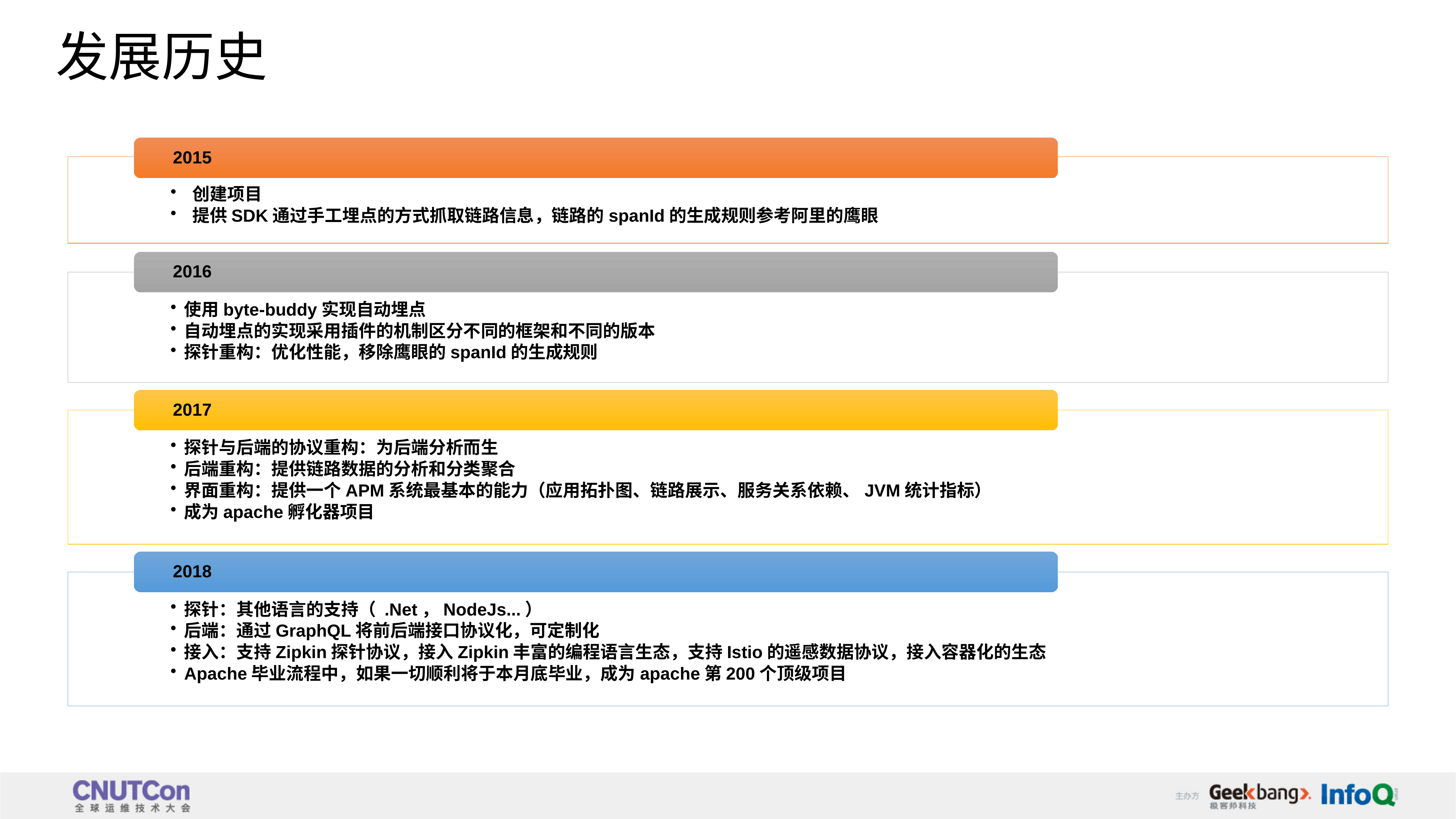

# 发展历史
 创建项目
 提供SDK通过手工埋点的方式抓取链路信息，链路的spanId的生成规则参考阿里的鹰眼
2015
使用byte-buddy实现自动埋点
自动埋点的实现采用插件的机制区分不同的框架和不同的版本
探针重构：优化性能，移除鹰眼的spanId的生成规则
2016
探针与后端的协议重构：为后端分析而生
后端重构：提供链路数据的分析和分类聚合
界面重构：提供一个APM系统最基本的能力（应用拓扑图、链路展示、服务关系依赖、JVM统计指标）
成为apache孵化器项目
2017
探针：其他语言的支持（ .Net，NodeJs...）
后端：通过GraphQL将前后端接口协议化，可定制化
接入：支持Zipkin探针协议，接入Zipkin丰富的编程语言生态，支持Istio的遥感数据协议，接入容器化的生态
Apache毕业流程中，如果一切顺利将于本月底毕业，成为apache第200个顶级项目
2018